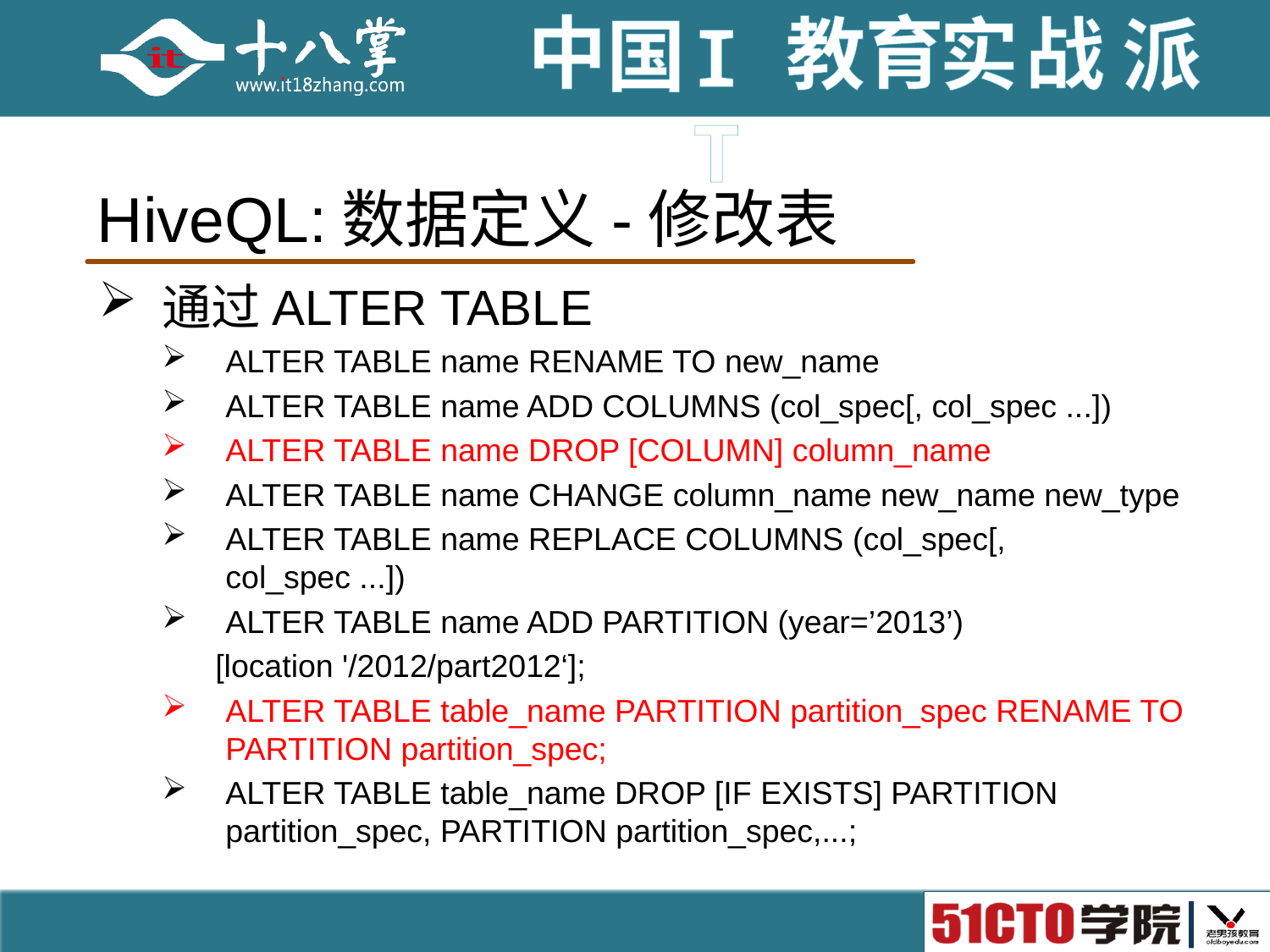

# HiveQL:数据定义-修改表
通过ALTER TABLE
ALTER TABLE name RENAME TO new_name
ALTER TABLE name ADD COLUMNS (col_spec[, col_spec ...])
ALTER TABLE name DROP [COLUMN] column_name
ALTER TABLE name CHANGE column_name new_name new_type
ALTER TABLE name REPLACE COLUMNS (col_spec[, col_spec ...])
ALTER TABLE name ADD PARTITION (year=’2013’)
      [location '/2012/part2012‘];
ALTER TABLE table_name PARTITION partition_spec RENAME TO PARTITION partition_spec;
ALTER TABLE table_name DROP [IF EXISTS] PARTITION partition_spec, PARTITION partition_spec,...;